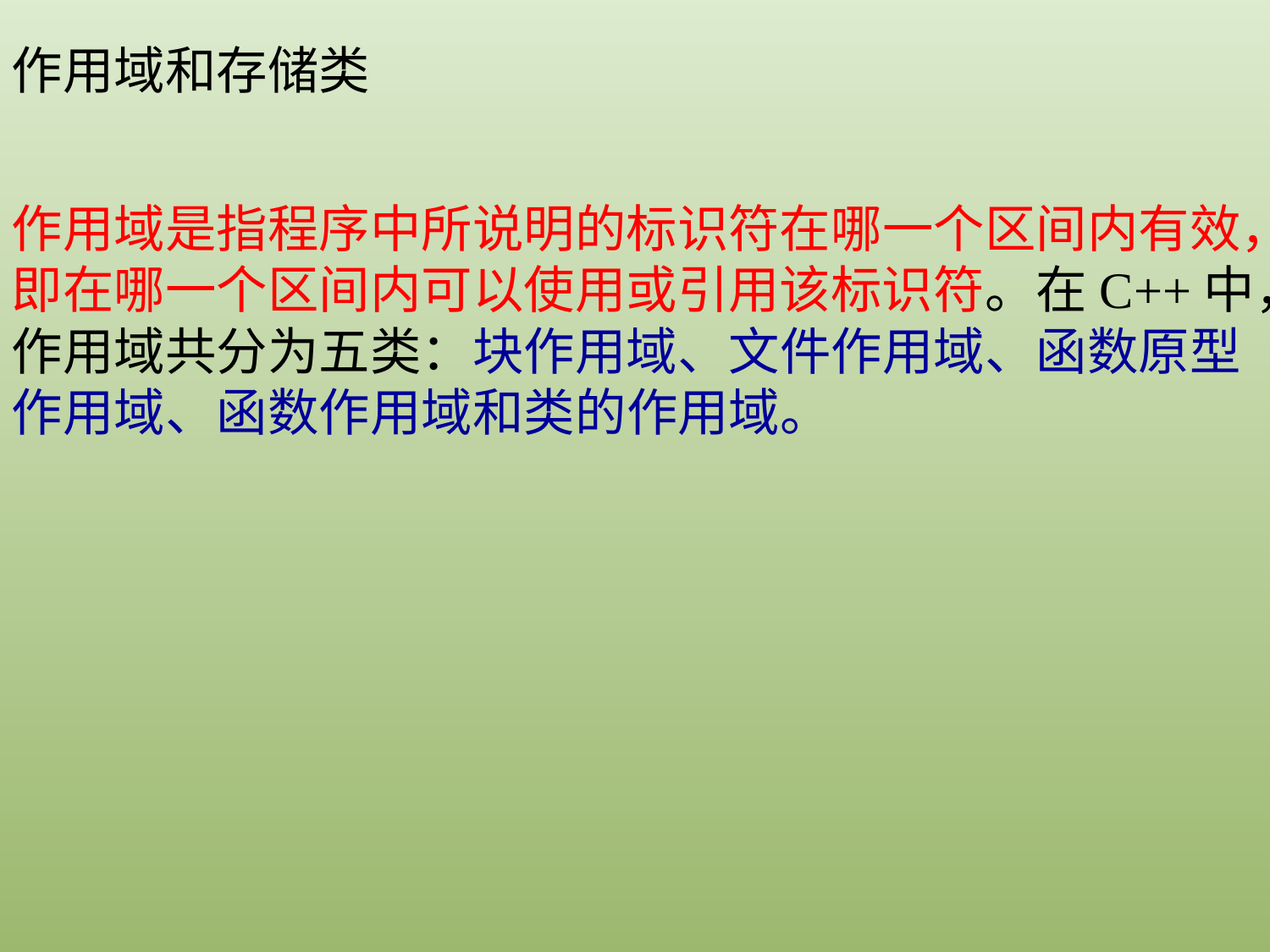

作用域和存储类
作用域是指程序中所说明的标识符在哪一个区间内有效，即在哪一个区间内可以使用或引用该标识符。在C++中，作用域共分为五类：块作用域、文件作用域、函数原型作用域、函数作用域和类的作用域。
216